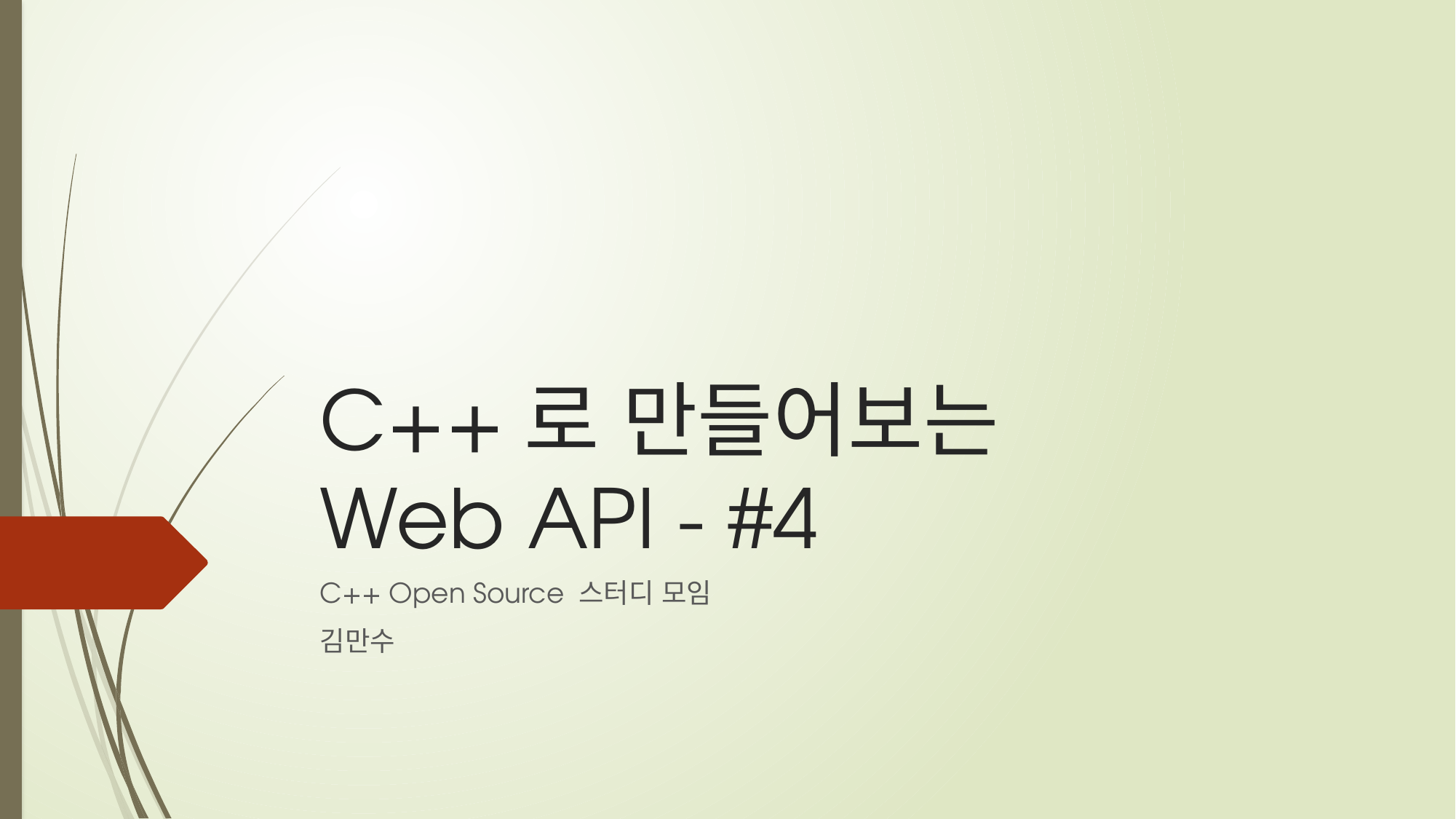

# C++로 만들어보는 Web API - #4
C++ Open Source 스터디 모임
김만수